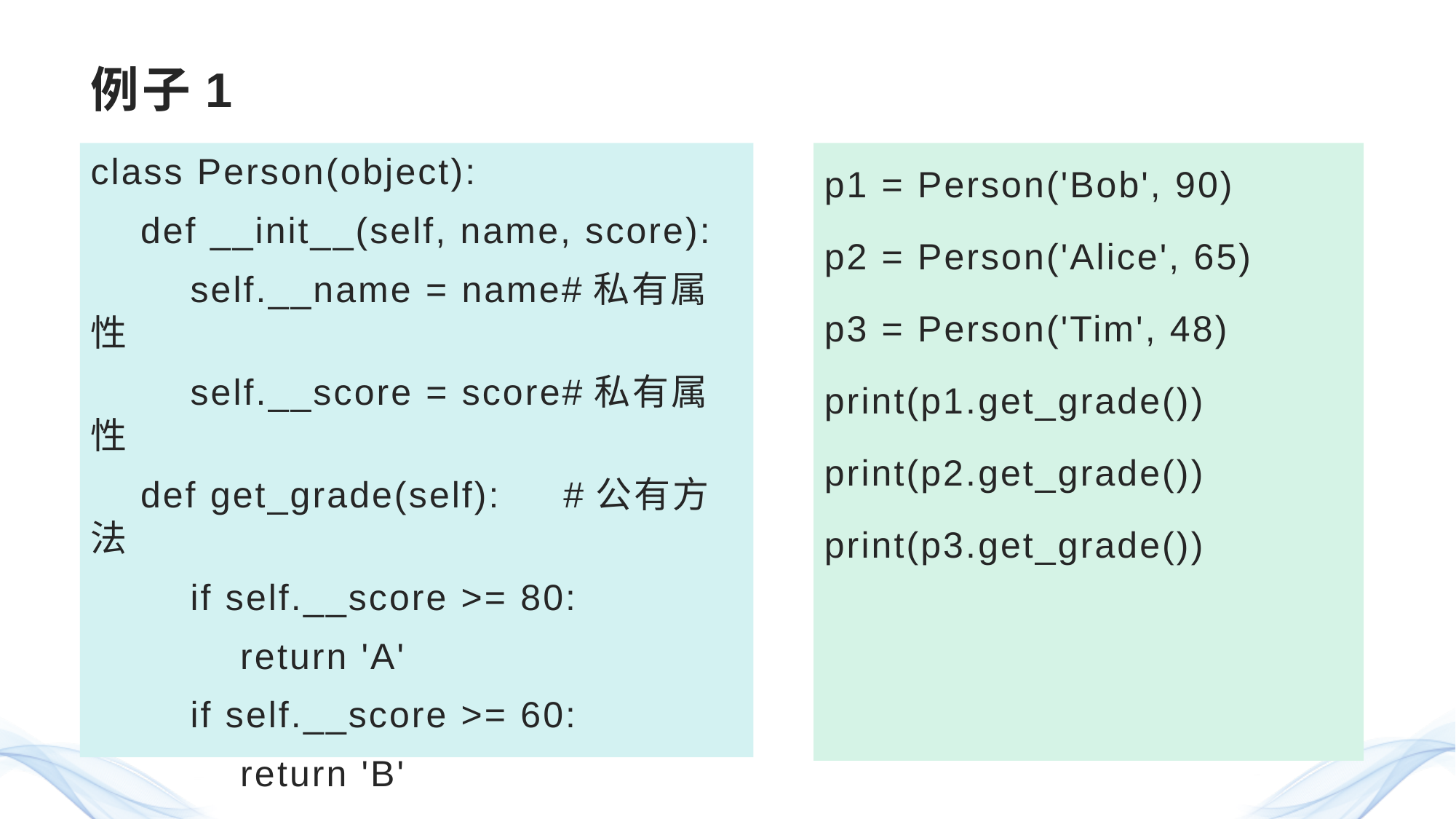

# 例子1
class Person(object):
    def __init__(self, name, score):
        self.__name = name#私有属性
        self.__score = score#私有属性
    def get_grade(self):     #公有方法
        if self.__score >= 80:
            return 'A'
        if self.__score >= 60:
            return 'B'
        return 'C'

p1 = Person('Bob', 90)
p2 = Person('Alice', 65)
p3 = Person('Tim', 48)
print(p1.get_grade())
print(p2.get_grade())
print(p3.get_grade())